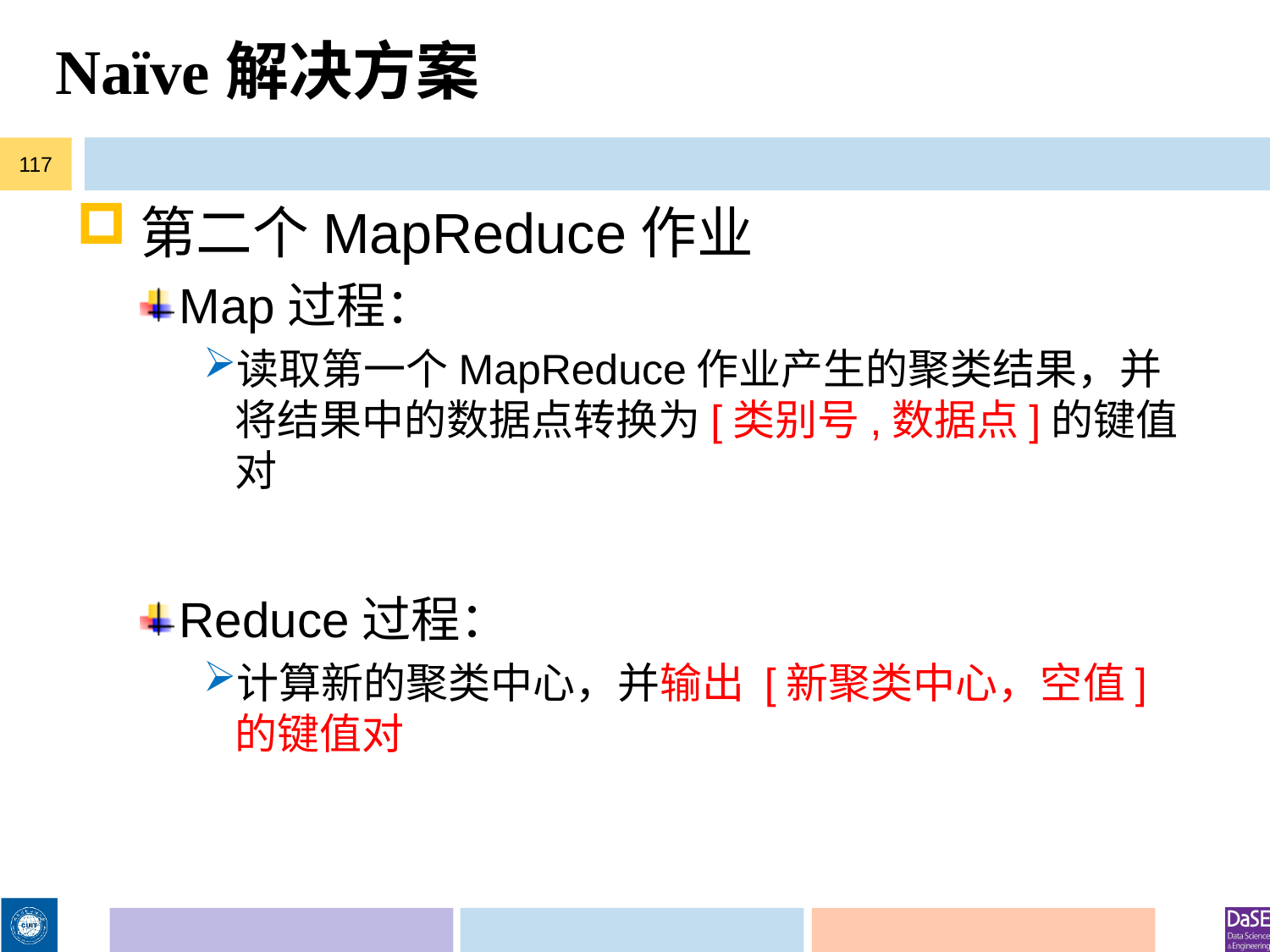

# Naïve解决方案
117
第二个MapReduce作业
Map过程：
读取第一个MapReduce作业产生的聚类结果，并将结果中的数据点转换为[类别号,数据点]的键值对

Reduce过程：
计算新的聚类中心，并输出 [新聚类中心，空值]的键值对